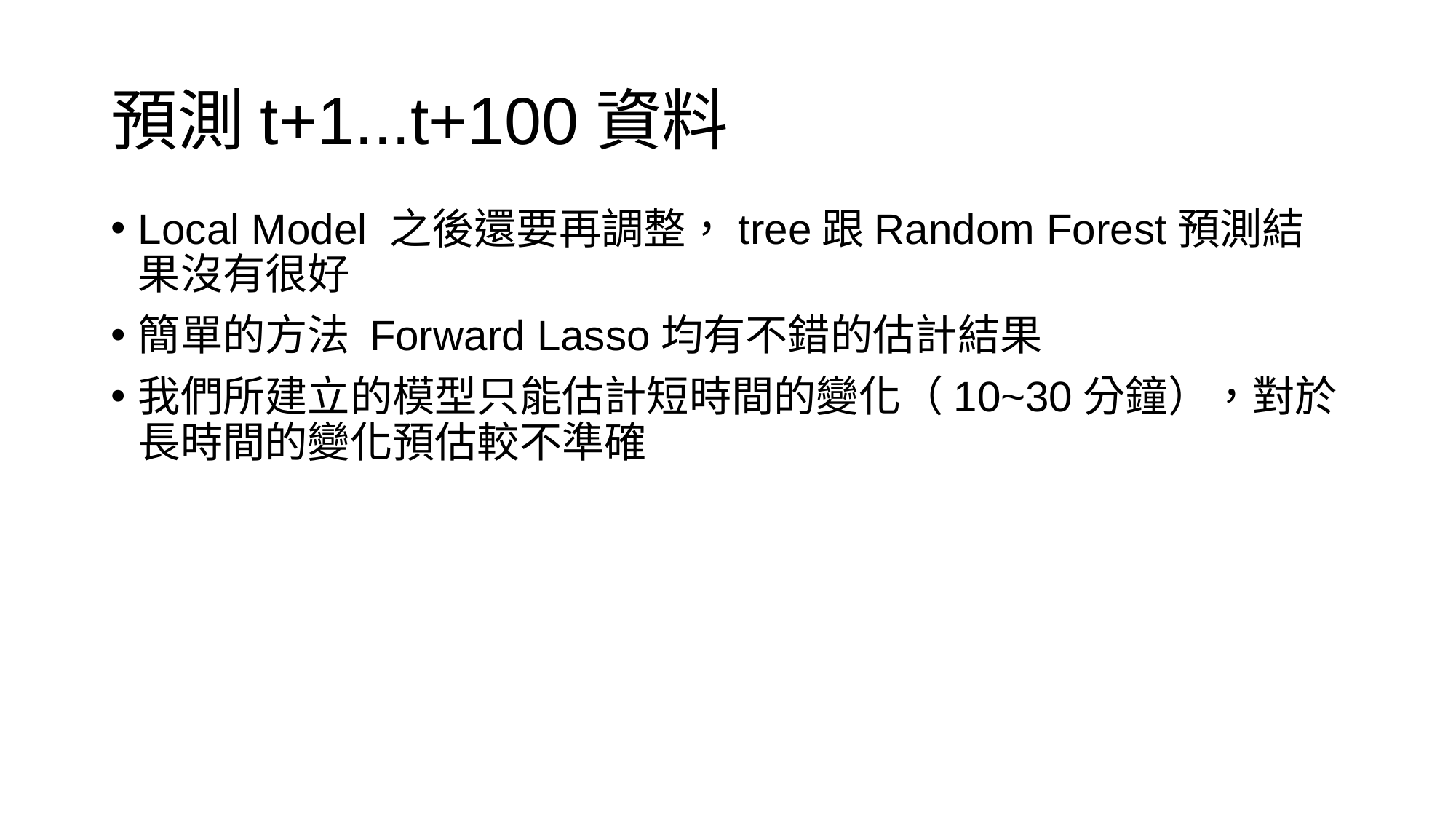

# 預測t+1...t+100資料
Local Model 之後還要再調整，tree跟Random Forest預測結果沒有很好
簡單的方法 Forward Lasso均有不錯的估計結果
我們所建立的模型只能估計短時間的變化（10~30分鐘），對於長時間的變化預估較不準確